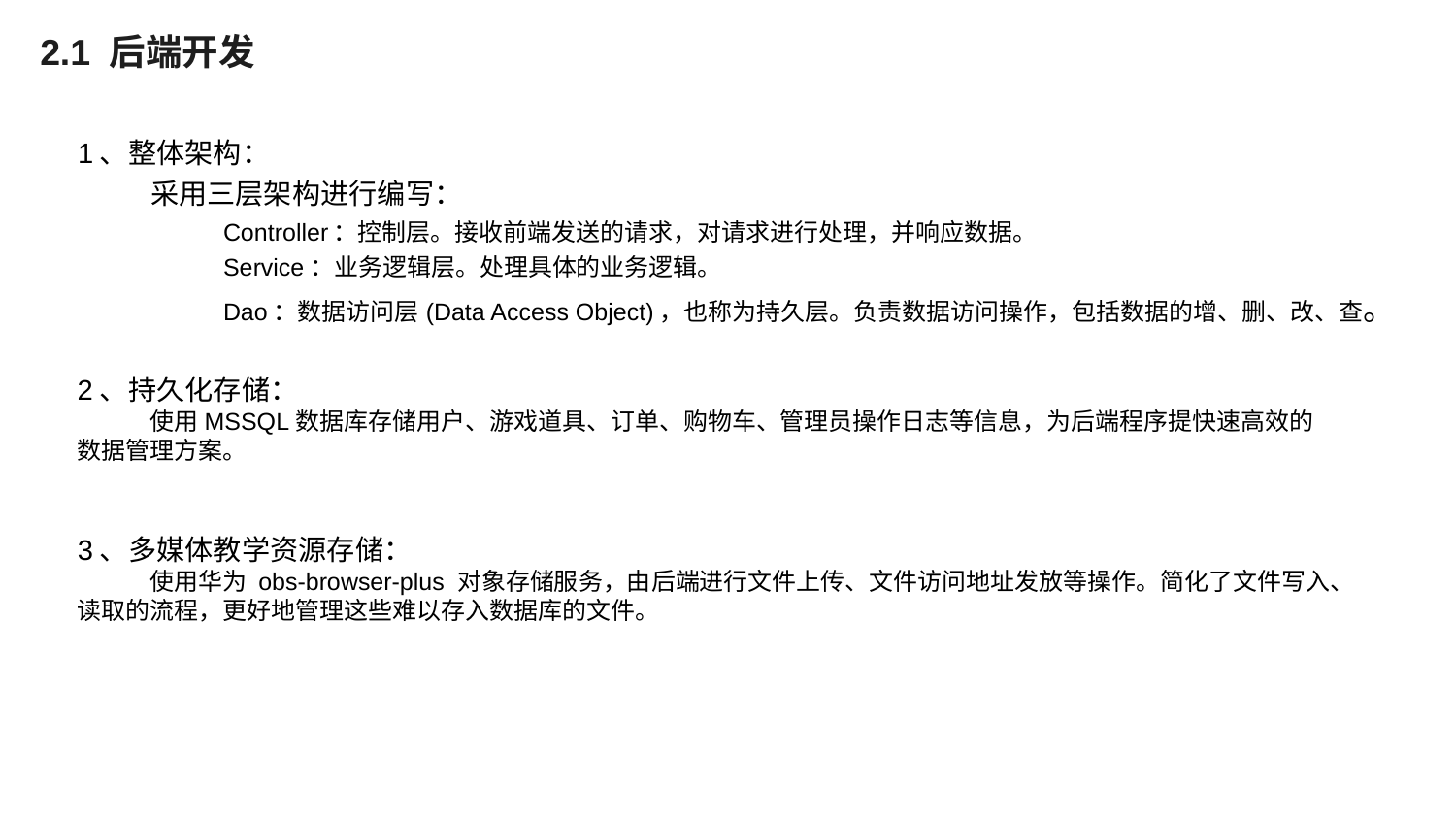

2.1 后端开发
| 1、整体架构： 采用三层架构进行编写： Controller：控制层。接收前端发送的请求，对请求进行处理，并响应数据。 Service：业务逻辑层。处理具体的业务逻辑。 Dao：数据访问层(Data Access Object)，也称为持久层。负责数据访问操作，包括数据的增、删、改、查。 |
| --- |
2、持久化存储：
使用MSSQL数据库存储用户、游戏道具、订单、购物车、管理员操作日志等信息，为后端程序提快速高效的数据管理方案。
3、多媒体教学资源存储：
使用华为 obs-browser-plus 对象存储服务，由后端进行文件上传、文件访问地址发放等操作。简化了文件写入、读取的流程，更好地管理这些难以存入数据库的文件。